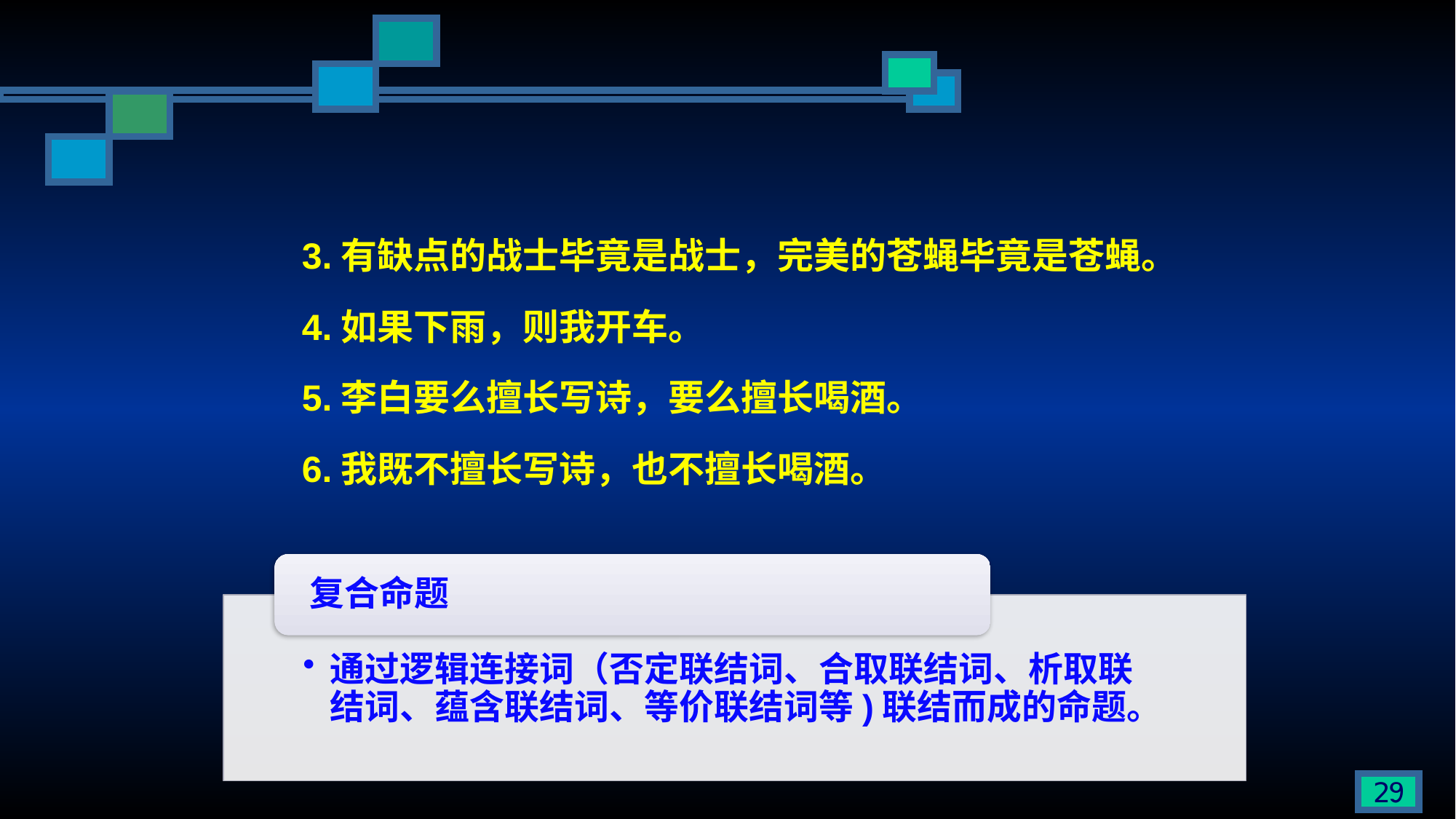

#
3.有缺点的战士毕竟是战士，完美的苍蝇毕竟是苍蝇。
4.如果下雨，则我开车。
5.李白要么擅长写诗，要么擅长喝酒。
6.我既不擅长写诗，也不擅长喝酒。
通过逻辑连接词（否定联结词、合取联结词、析取联结词、蕴含联结词、等价联结词等)联结而成的命题。
复合命题
29